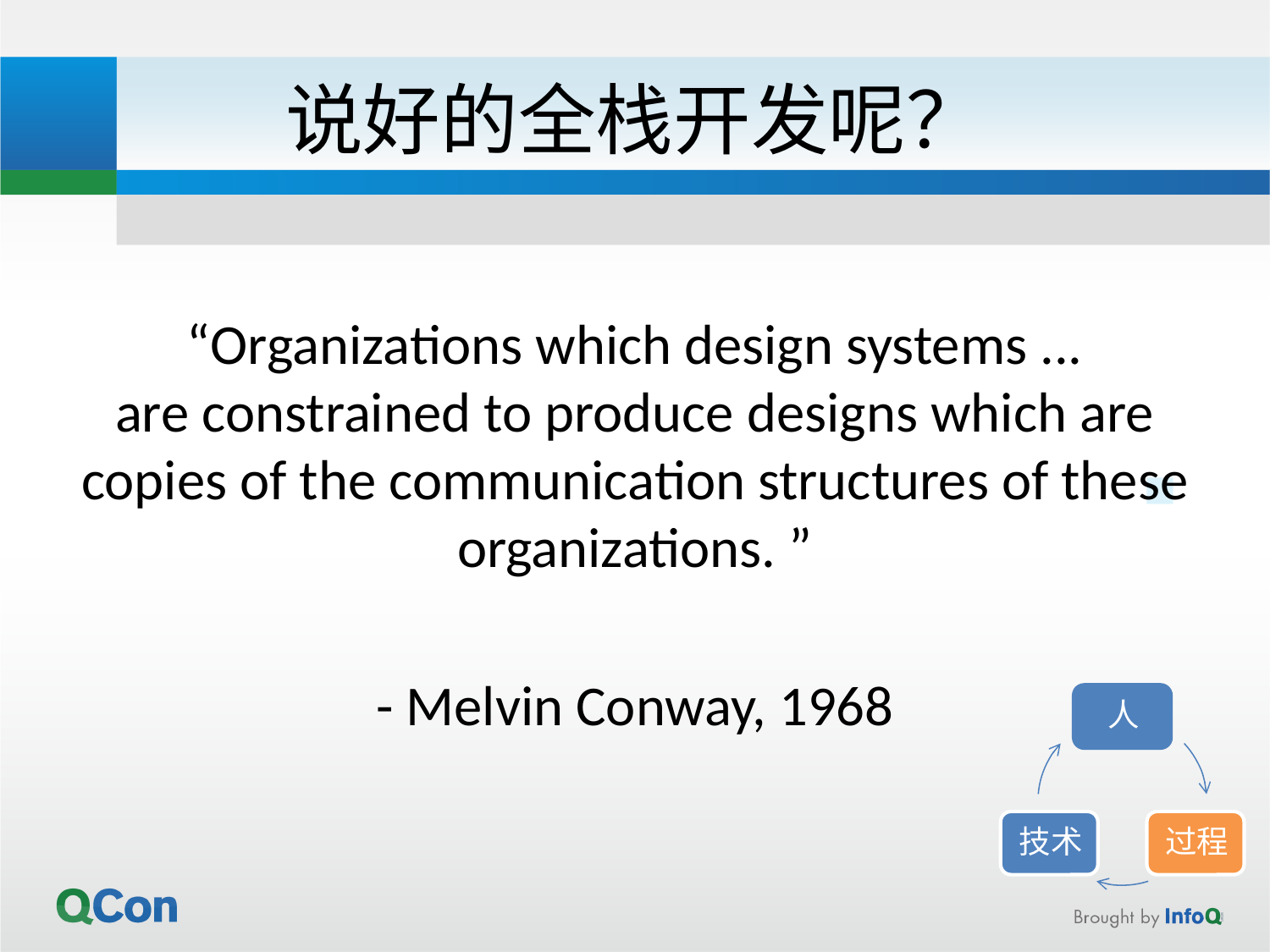

# 说好的全栈开发呢？

“Organizations which design systems ...
are constrained to produce designs which are copies of the communication structures of these organizations. ”

- Melvin Conway, 1968

人
过程
技术